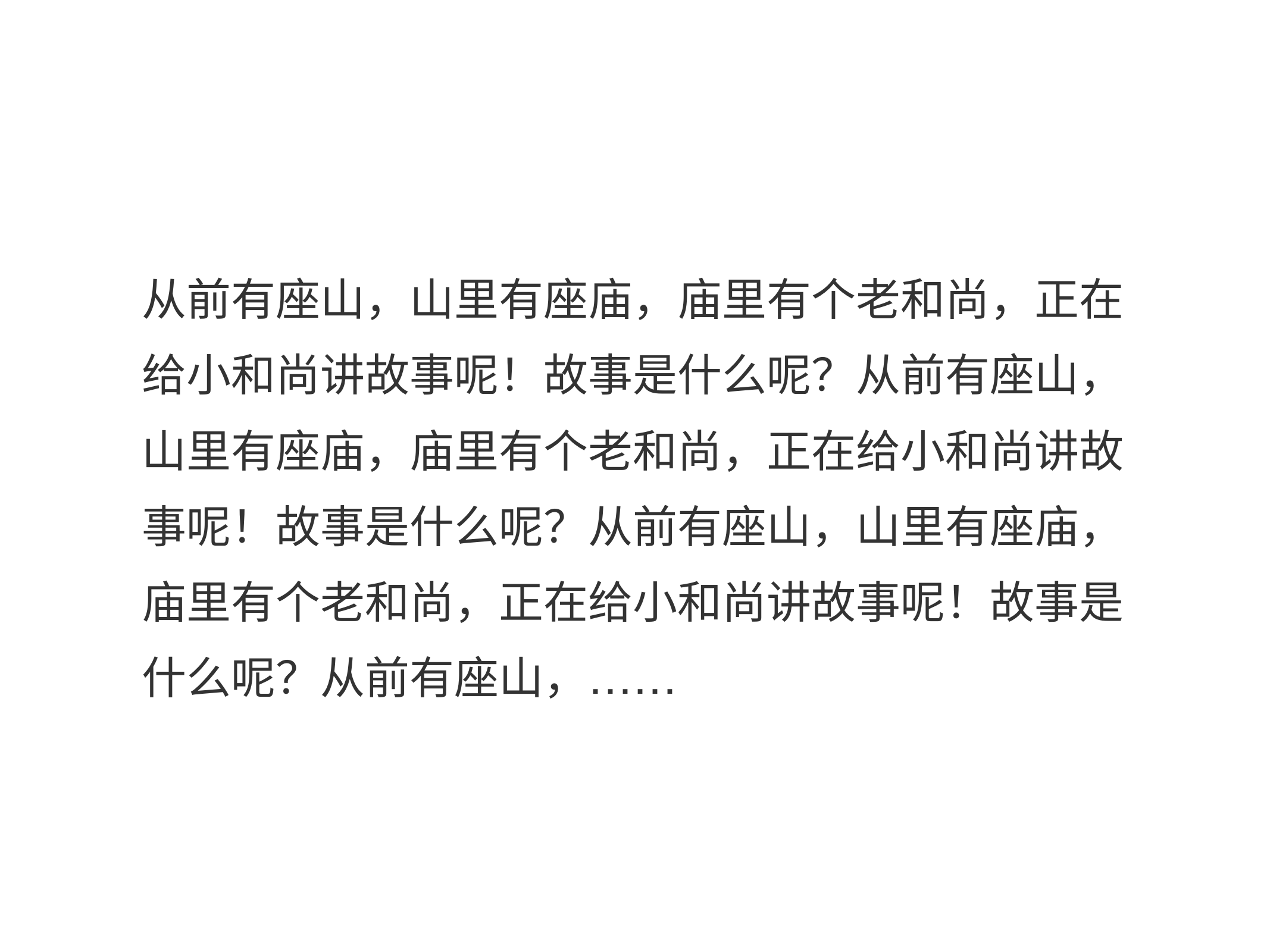

从前有座山，山里有座庙，庙里有个老和尚，正在给小和尚讲故事呢！故事是什么呢？从前有座山，山里有座庙，庙里有个老和尚，正在给小和尚讲故事呢！故事是什么呢？从前有座山，山里有座庙，庙里有个老和尚，正在给小和尚讲故事呢！故事是什么呢？从前有座山，……